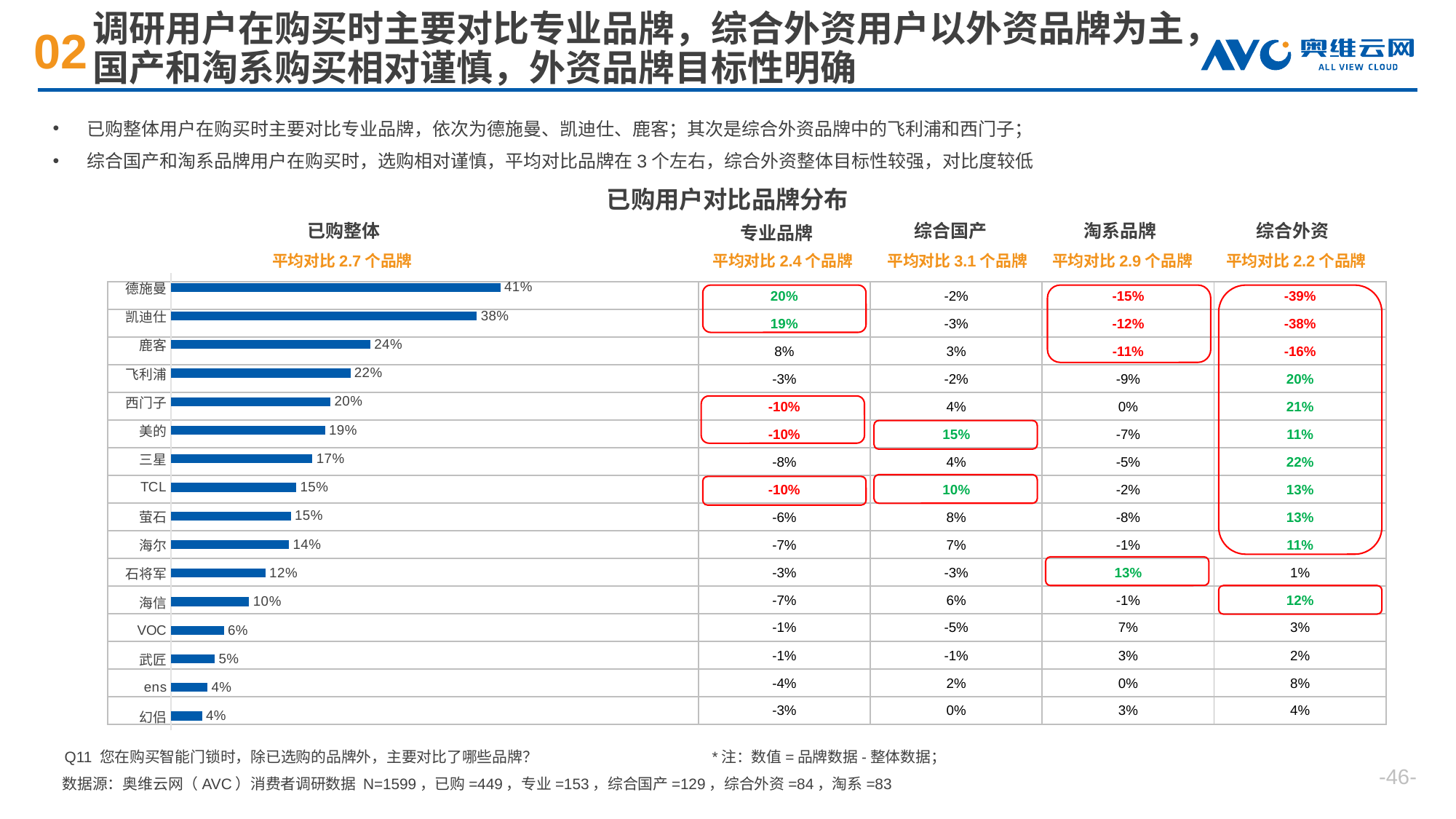

# 调研用户在购买时主要对比专业品牌，综合外资用户以外资品牌为主，国产和淘系购买相对谨慎，外资品牌目标性明确
已购整体用户在购买时主要对比专业品牌，依次为德施曼、凯迪仕、鹿客；其次是综合外资品牌中的飞利浦和西门子；
综合国产和淘系品牌用户在购买时，选购相对谨慎，平均对比品牌在3个左右，综合外资整体目标性较强，对比度较低
已购用户对比品牌分布
已购整体
综合国产
淘系品牌
综合外资
专业品牌
平均对比2.7个品牌
平均对比2.4个品牌
平均对比3.1个品牌
平均对比2.9个品牌
平均对比2.2个品牌

### Chart

| Category |  |
|---|---|
| 德施曼 | 0.405345211581292 |
| 凯迪仕 | 0.376391982182628 |
| 鹿客 | 0.244988864142539 |
| 飞利浦 | 0.220489977728285 |
| 西门子 | 0.195991091314031 |
| 美的 | 0.189309576837416 |
| 三星 | 0.173719376391982 |
| TCL | 0.153674832962138 |
| 萤石 | 0.146993318485523 |
| 海尔 | 0.144766146993318 |
| 石将军 | 0.115812917594655 |
| 海信 | 0.0957683741648107 |
| VOC | 0.0645879732739421 |
| 武匠 | 0.0534521158129176 |
| ens | 0.044543429844098 |
| 幻侣 | 0.0378619153674833 |
|  | 20% | -2% | -15% | -39% |
| --- | --- | --- | --- | --- |
|  | 19% | -3% | -12% | -38% |
|  | 8% | 3% | -11% | -16% |
|  | -3% | -2% | -9% | 20% |
|  | -10% | 4% | 0% | 21% |
|  | -10% | 15% | -7% | 11% |
|  | -8% | 4% | -5% | 22% |
|  | -10% | 10% | -2% | 13% |
|  | -6% | 8% | -8% | 13% |
|  | -7% | 7% | -1% | 11% |
|  | -3% | -3% | 13% | 1% |
|  | -7% | 6% | -1% | 12% |
|  | -1% | -5% | 7% | 3% |
|  | -1% | -1% | 3% | 2% |
|  | -4% | 2% | 0% | 8% |
|  | -3% | 0% | 3% | 4% |

*注：数值=品牌数据-整体数据；
Q11 您在购买智能门锁时，除已选购的品牌外，主要对比了哪些品牌？
-46-
数据源：奥维云网（AVC）消费者调研数据 N=1599，已购=449，专业=153，综合国产=129，综合外资=84，淘系=83